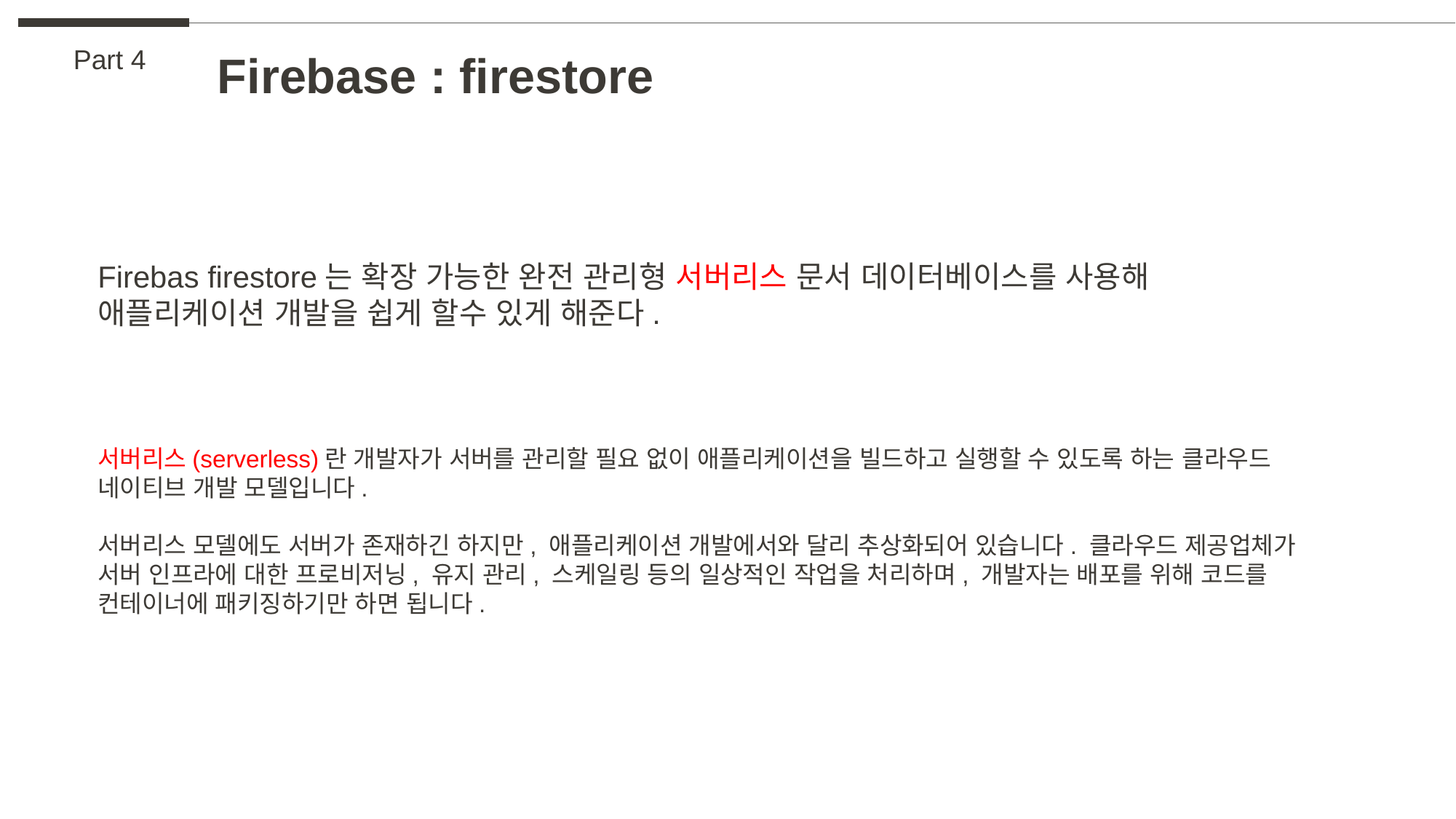

Part 4
Firebase : firestore
Firebas firestore는 확장 가능한 완전 관리형 서버리스 문서 데이터베이스를 사용해
애플리케이션 개발을 쉽게 할수 있게 해준다.
서버리스(serverless)란 개발자가 서버를 관리할 필요 없이 애플리케이션을 빌드하고 실행할 수 있도록 하는 클라우드 네이티브 개발 모델입니다.

서버리스 모델에도 서버가 존재하긴 하지만, 애플리케이션 개발에서와 달리 추상화되어 있습니다. 클라우드 제공업체가 서버 인프라에 대한 프로비저닝, 유지 관리, 스케일링 등의 일상적인 작업을 처리하며, 개발자는 배포를 위해 코드를 컨테이너에 패키징하기만 하면 됩니다.